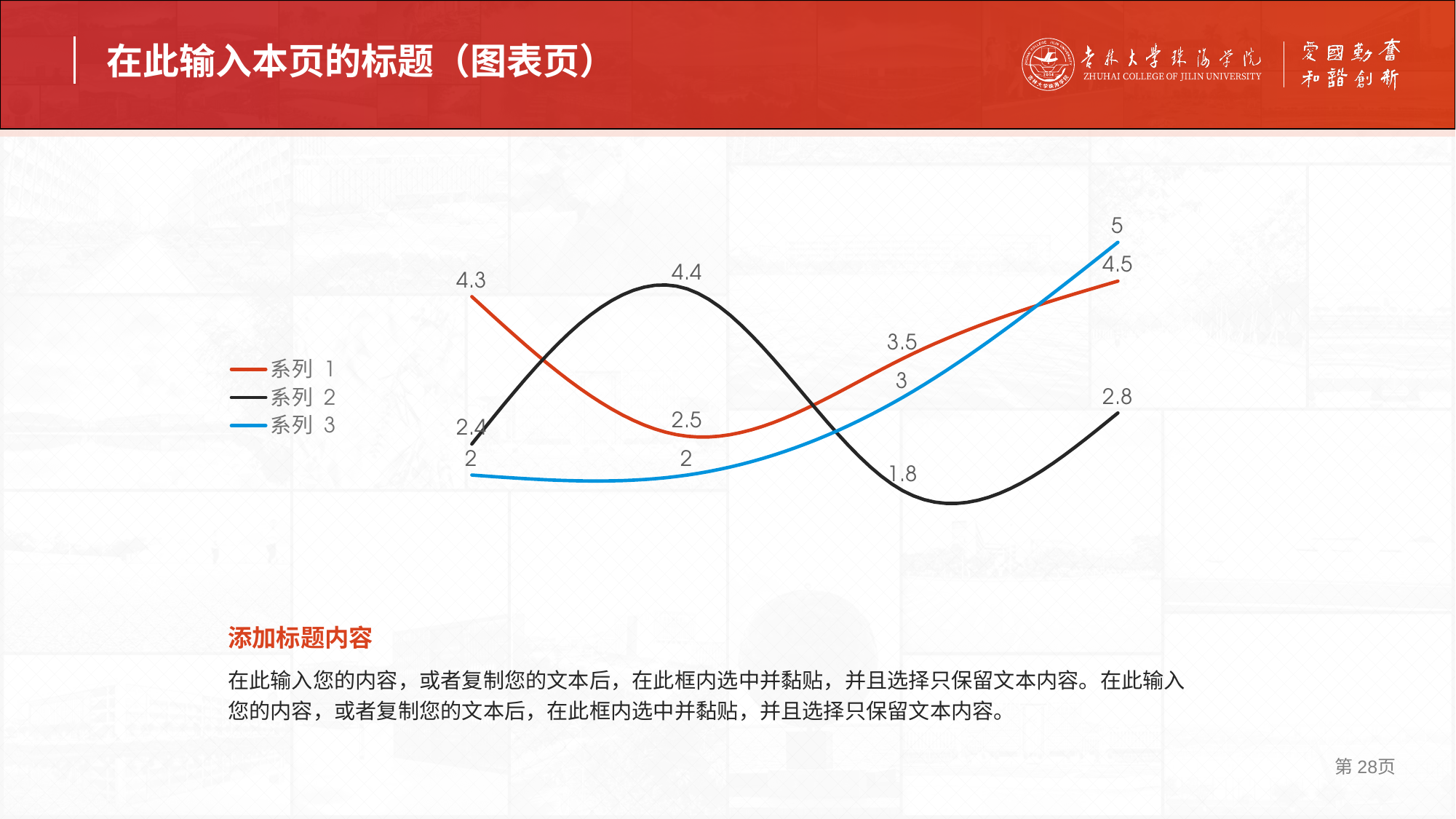

在此输入本页的标题（图表页）

### Chart

| Category | 系列 1 | 系列 2 | 系列 3 |
|---|---|---|---|
| 类别 1 | 4.3 | 2.4 | 2.0 |
| 类别 2 | 2.5 | 4.4 | 2.0 |
| 类别 3 | 3.5 | 1.8 | 3.0 |
| 类别 4 | 4.5 | 2.8 | 5.0 |
添加标题内容
在此输入您的内容，或者复制您的文本后，在此框内选中并黏贴，并且选择只保留文本内容。在此输入您的内容，或者复制您的文本后，在此框内选中并黏贴，并且选择只保留文本内容。
第28页